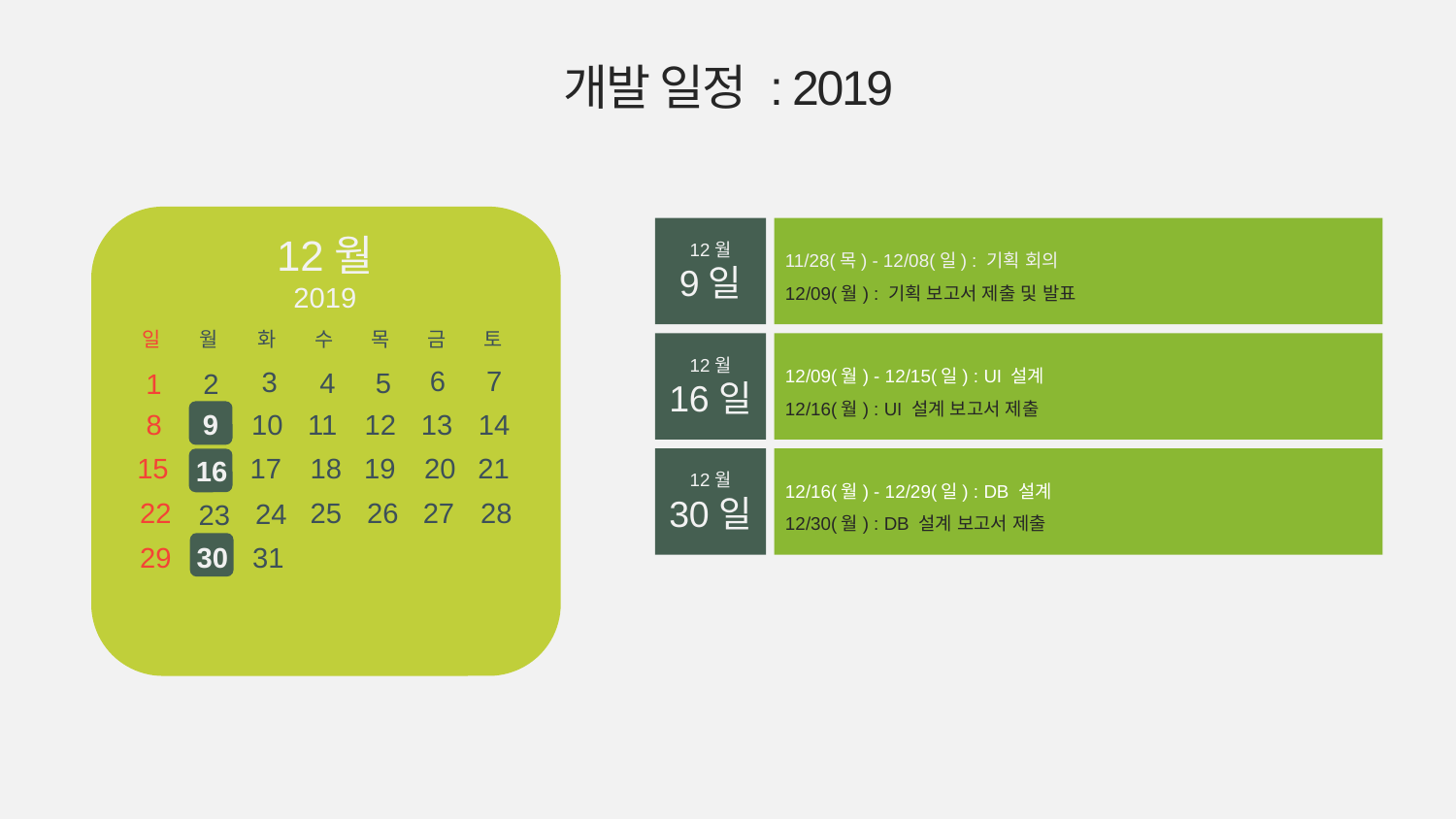

개발 일정 : 2019

12월
2019
일
월
화
수
목
금
토
6
7

8
9
10
11
12
13
14
15
17
18
19
20
21
22
25
26
27
28
29
31
12월
9일
11/28(목) - 12/08(일) : 기획 회의
12/09(월) : 기획 보고서 제출 및 발표
12월
16일
12/09(월) - 12/15(일) : UI 설계
12/16(월) : UI 설계 보고서 제출
3
5
4
2
1
12월
30일
12/16(월) - 12/29(일) : DB 설계
12/30(월) : DB 설계 보고서 제출

16
24
23

30